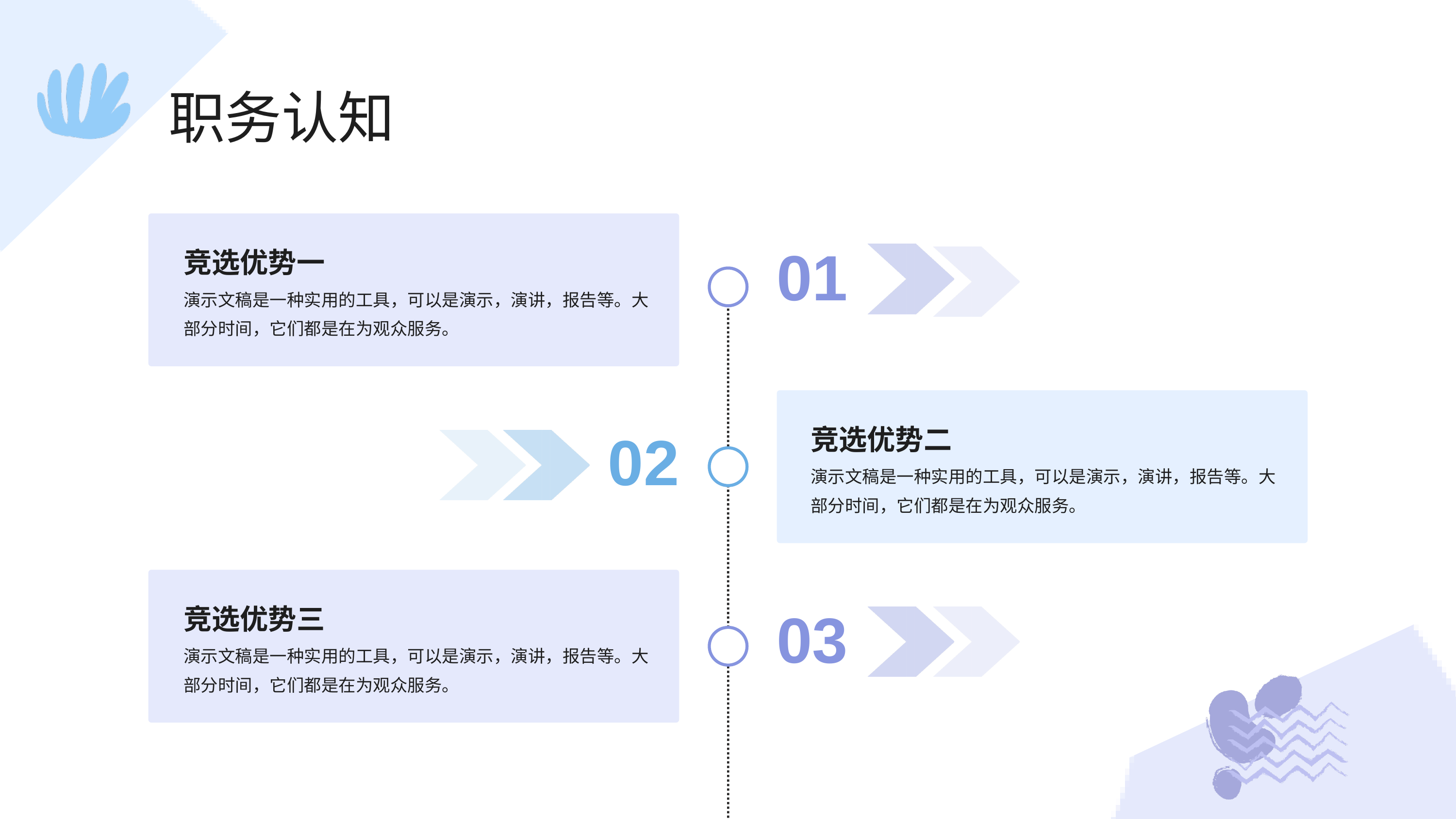

职务认知

竞选优势一
01

演示文稿是一种实用的工具，可以是演示，演讲，报告等。大部分时间，它们都是在为观众服务。

竞选优势二
02

演示文稿是一种实用的工具，可以是演示，演讲，报告等。大部分时间，它们都是在为观众服务。

竞选优势三
03

演示文稿是一种实用的工具，可以是演示，演讲，报告等。大部分时间，它们都是在为观众服务。